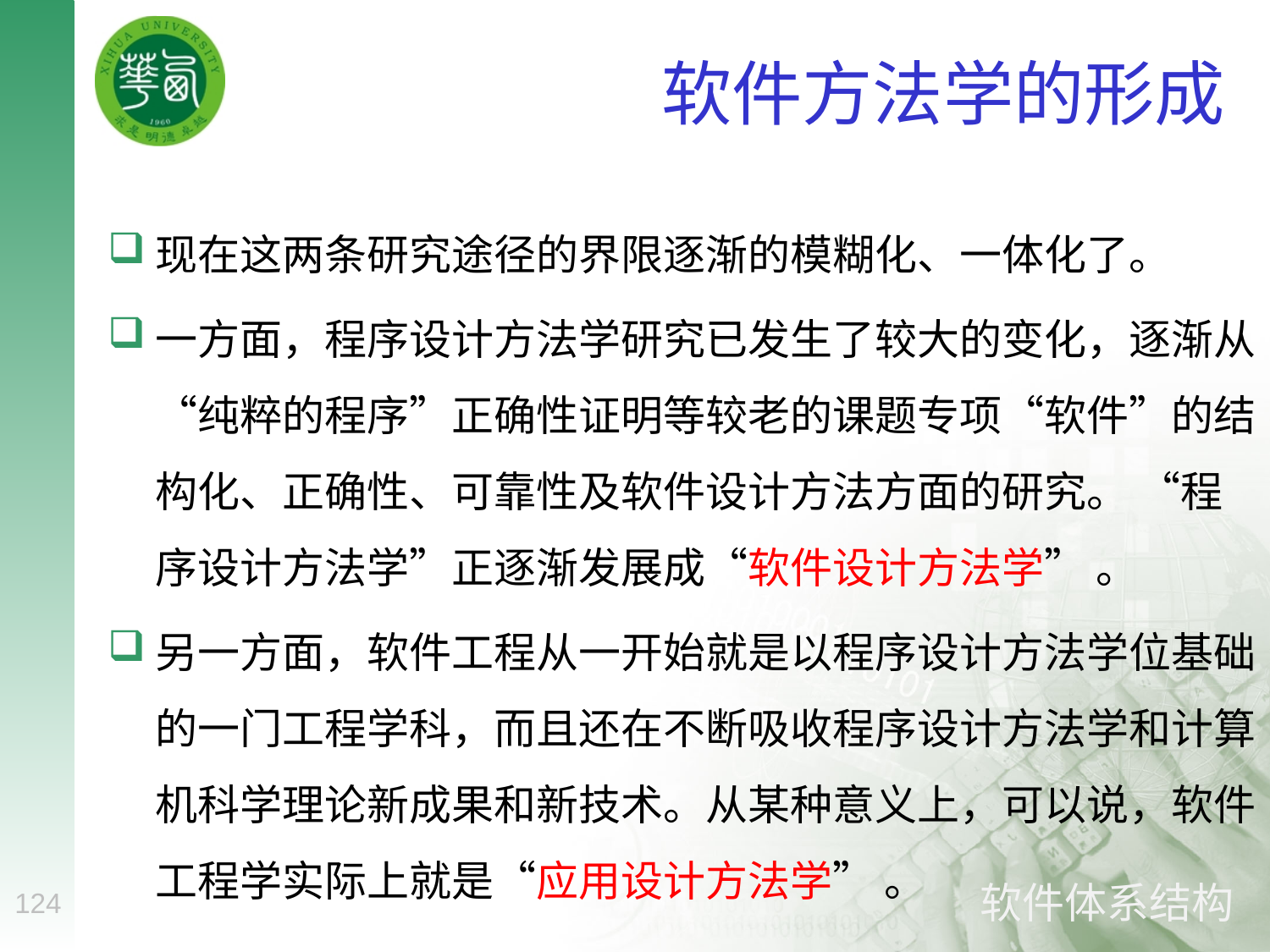

# 软件方法学的形成
现在这两条研究途径的界限逐渐的模糊化、一体化了。
一方面，程序设计方法学研究已发生了较大的变化，逐渐从“纯粹的程序”正确性证明等较老的课题专项“软件”的结构化、正确性、可靠性及软件设计方法方面的研究。 “程序设计方法学”正逐渐发展成“软件设计方法学” 。
另一方面，软件工程从一开始就是以程序设计方法学位基础的一门工程学科，而且还在不断吸收程序设计方法学和计算机科学理论新成果和新技术。从某种意义上，可以说，软件工程学实际上就是“应用设计方法学” 。
124